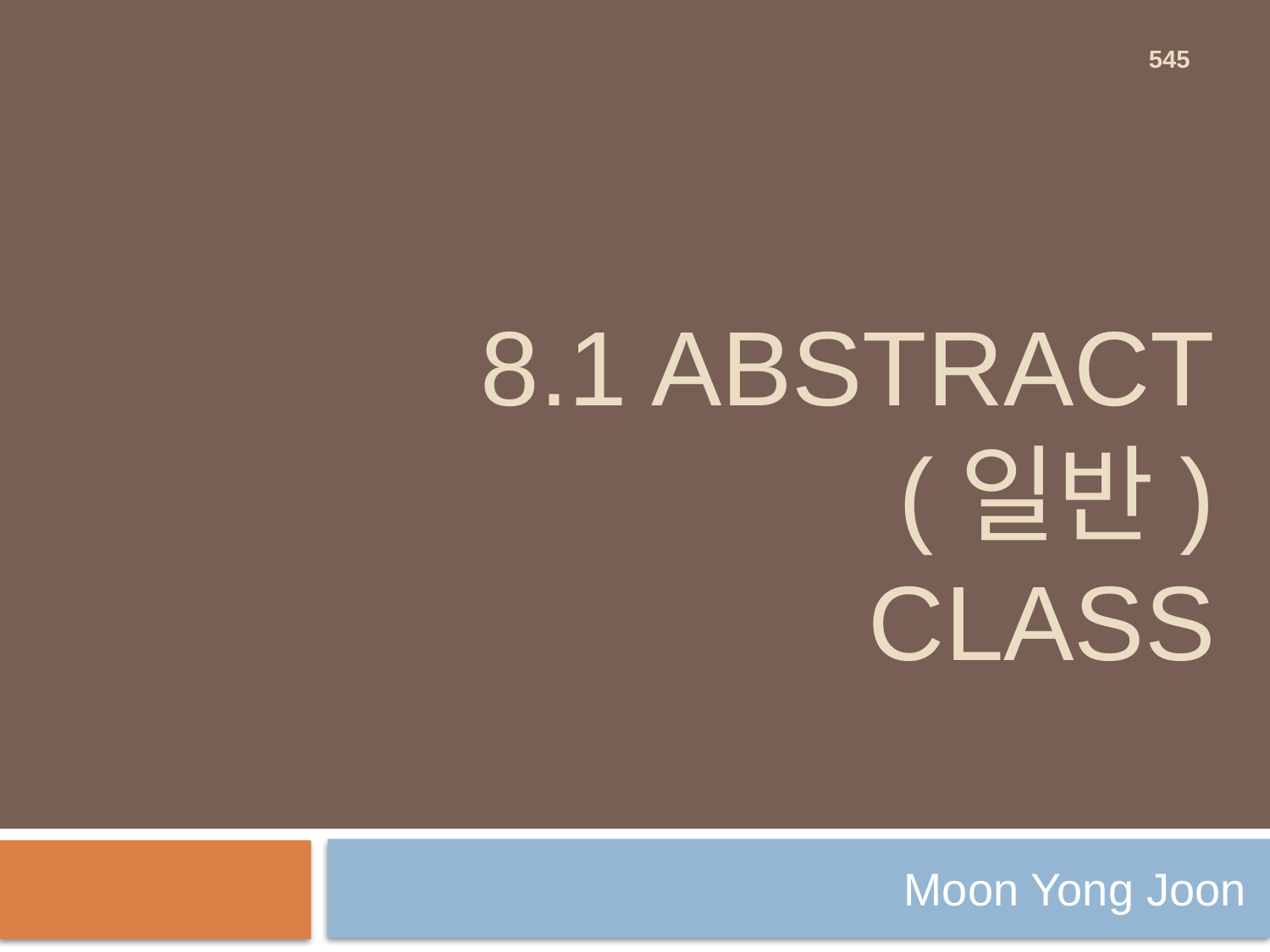

545
# 8.1 Abstract (일반) class
Moon Yong Joon